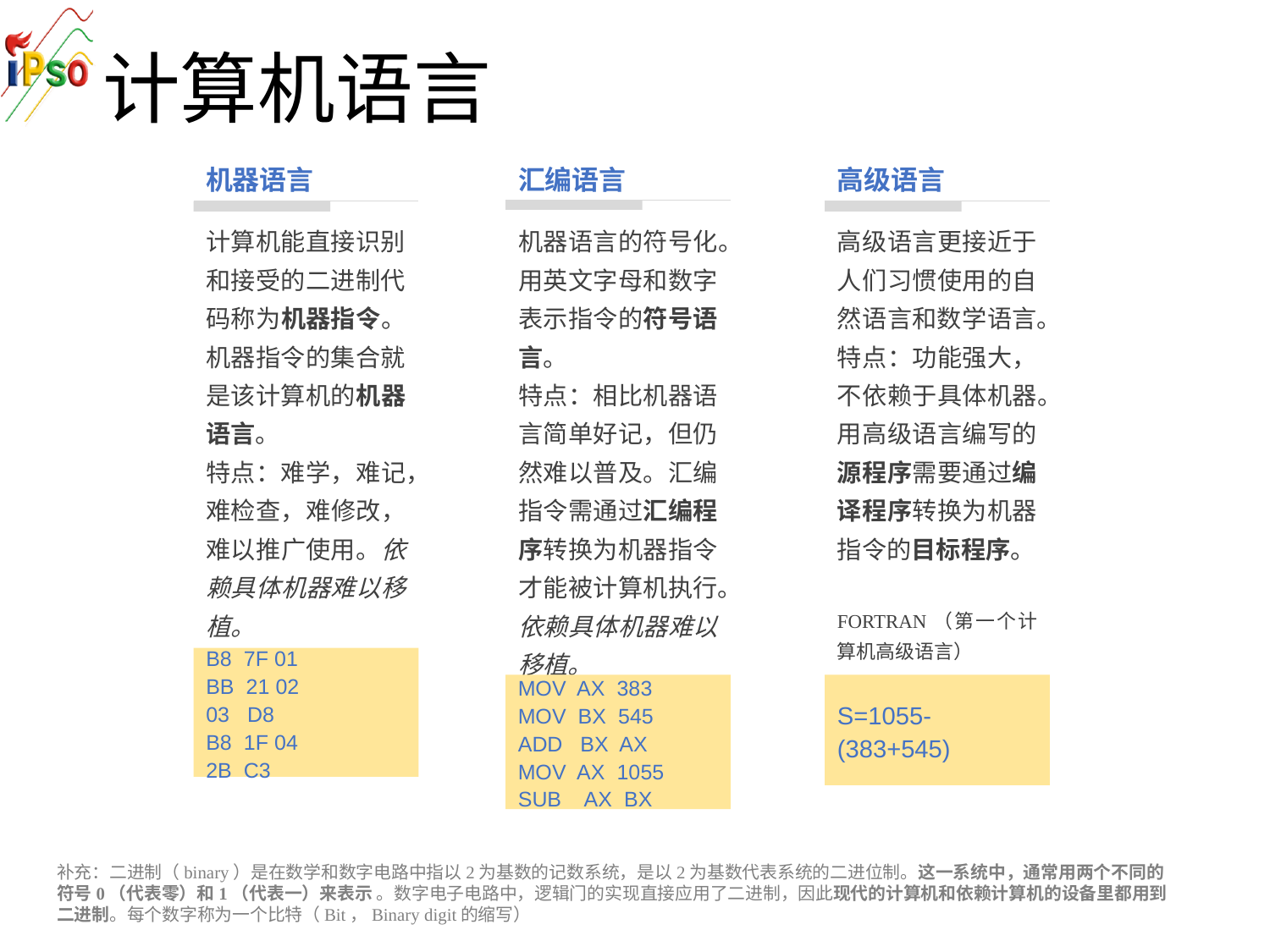

# 计算机语言
机器语言
汇编语言
高级语言

高级语言更接近于人们习惯使用的自然语言和数学语言。
特点：功能强大，不依赖于具体机器。用高级语言编写的源程序需要通过编译程序转换为机器指令的目标程序。

FORTRAN（第一个计算机高级语言）
计算机能直接识别和接受的二进制代码称为机器指令。机器指令的集合就是该计算机的机器语言。
特点：难学，难记，难检查，难修改，难以推广使用。依赖具体机器难以移植。
机器语言的符号化。用英文字母和数字表示指令的符号语言。
特点：相比机器语言简单好记，但仍然难以普及。汇编指令需通过汇编程序转换为机器指令才能被计算机执行。依赖具体机器难以移植。
B8  7F 01
BB  21 02
03   D8
B8  1F 04
2B  C3
S=1055-(383+545)
MOV  AX  383
MOV  BX  545
ADD   BX  AX
MOV  AX  1055
SUB    AX  BX
补充：二进制（binary）是在数学和数字电路中指以2为基数的记数系统，是以2为基数代表系统的二进位制。这一系统中，通常用两个不同的符号0（代表零）和1（代表一）来表示 。数字电子电路中，逻辑门的实现直接应用了二进制，因此现代的计算机和依赖计算机的设备里都用到二进制。每个数字称为一个比特（Bit，Binary digit的缩写）